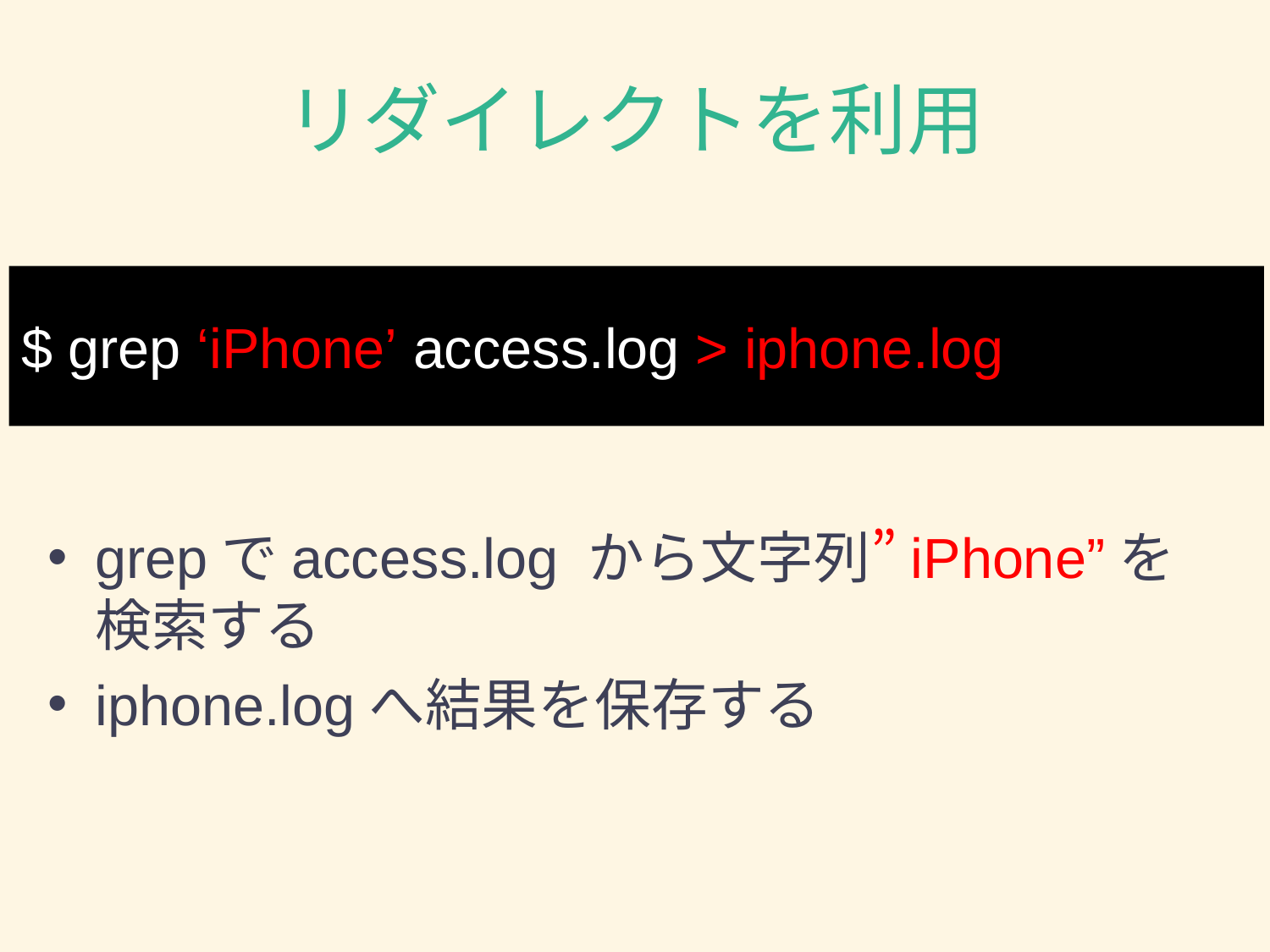

# リダイレクトを利用
$ grep ‘iPhone’ access.log > iphone.log
grepでaccess.log から文字列”iPhone”を検索する
iphone.logへ結果を保存する